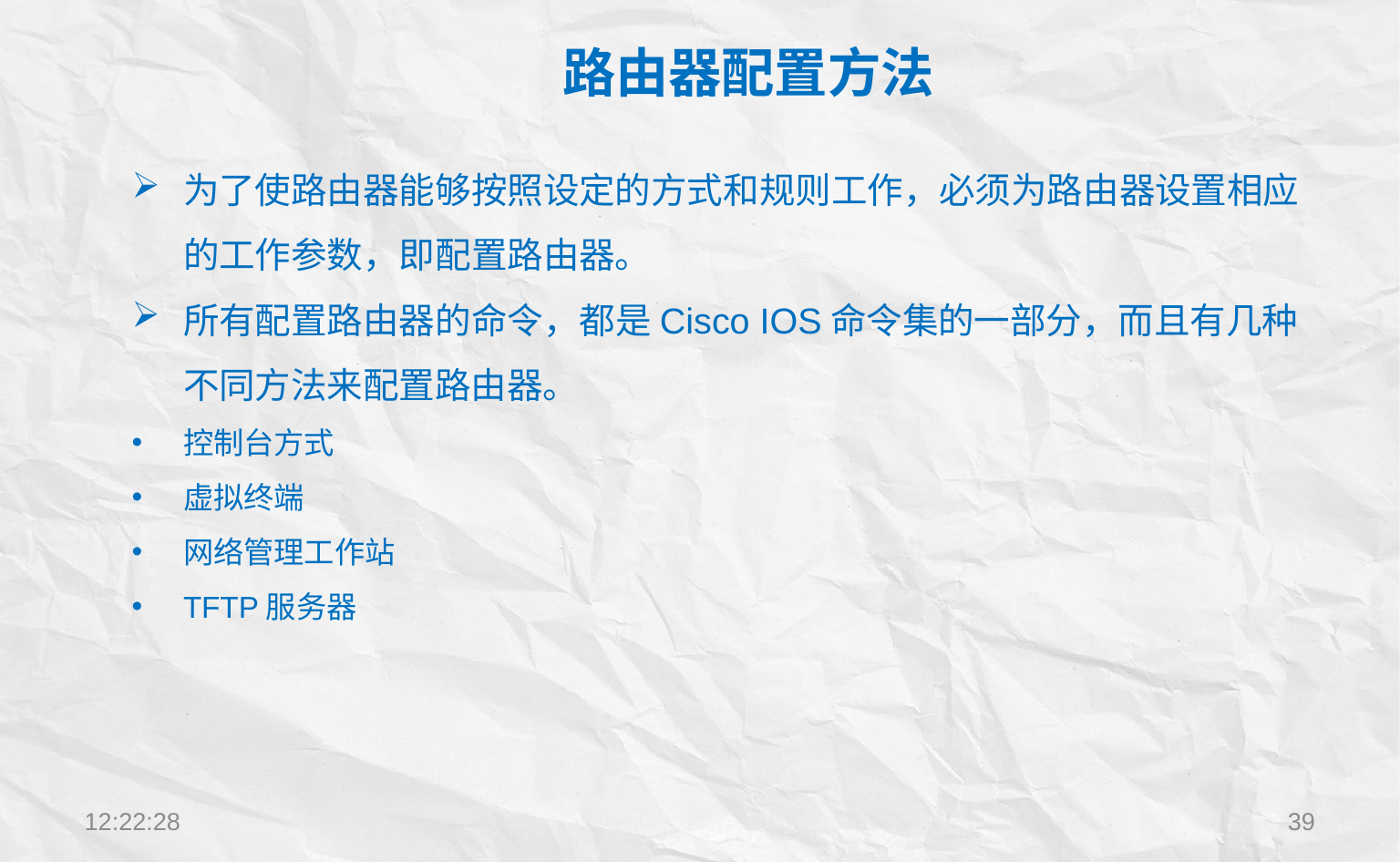

路由器配置方法
为了使路由器能够按照设定的方式和规则工作，必须为路由器设置相应的工作参数，即配置路由器。
所有配置路由器的命令，都是Cisco IOS命令集的一部分，而且有几种不同方法来配置路由器。
控制台方式
虚拟终端
网络管理工作站
TFTP服务器
12:22:28
39